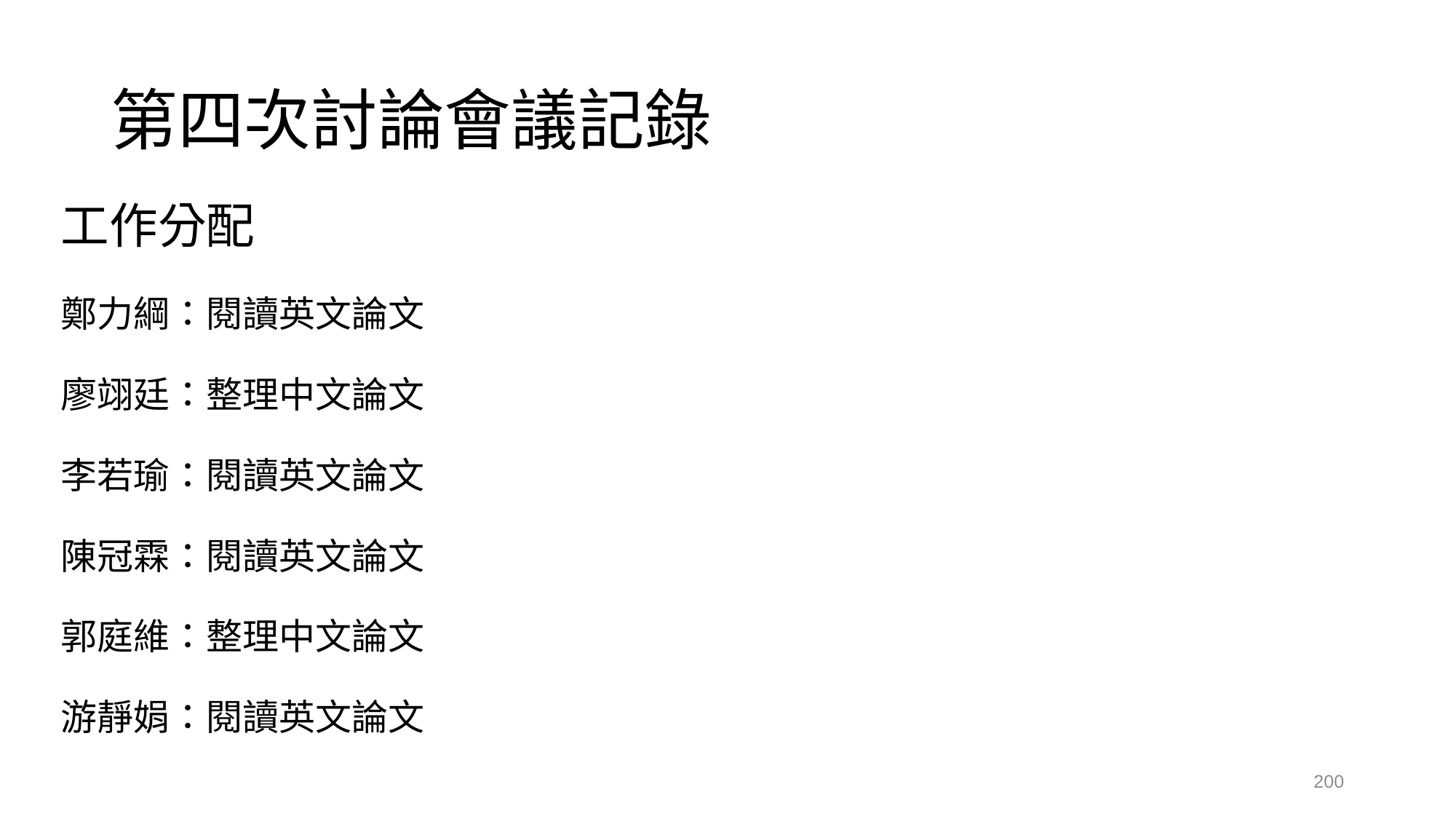

# 第四次討論會議記錄
工作分配
鄭力綱：閱讀英文論文
廖翊廷：整理中文論文
李若瑜：閱讀英文論文
陳冠霖：閱讀英文論文
郭庭維：整理中文論文
游靜娟：閱讀英文論文

200